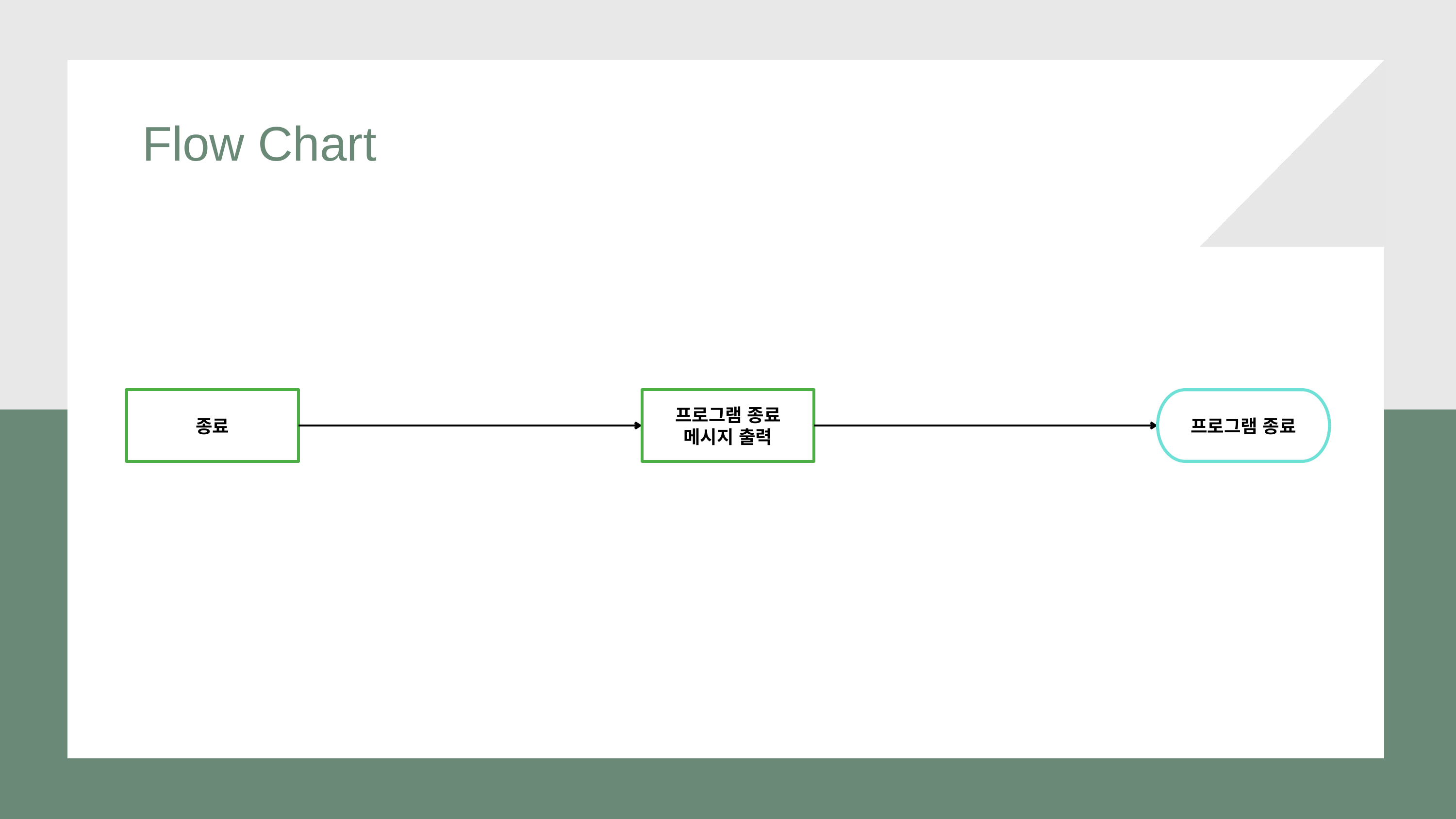

Flow Chart
종료
프로그램 종료 메시지 출력
프로그램 종료